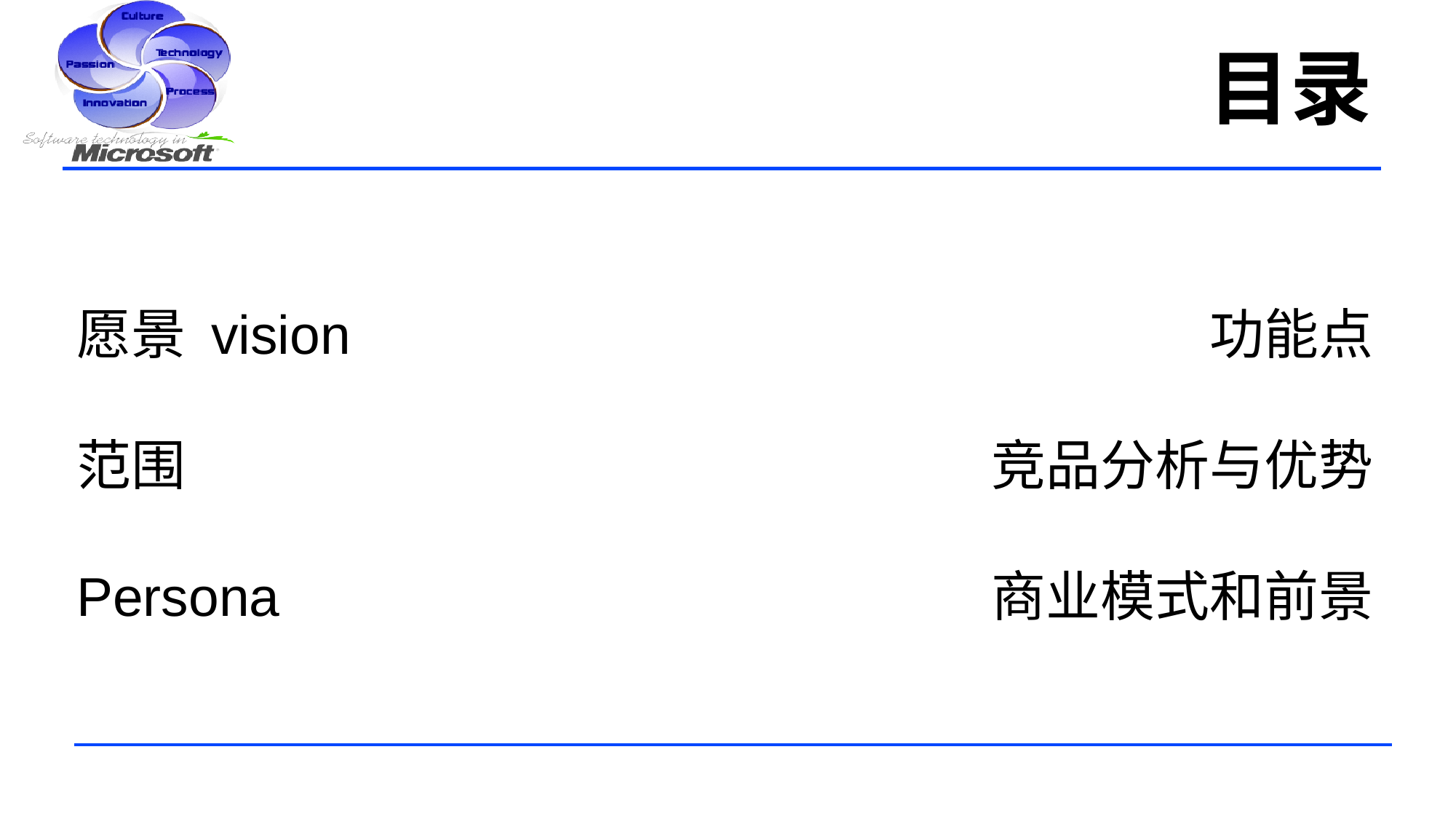

目录
愿景 vision
范围
Persona
功能点
竞品分析与优势
商业模式和前景